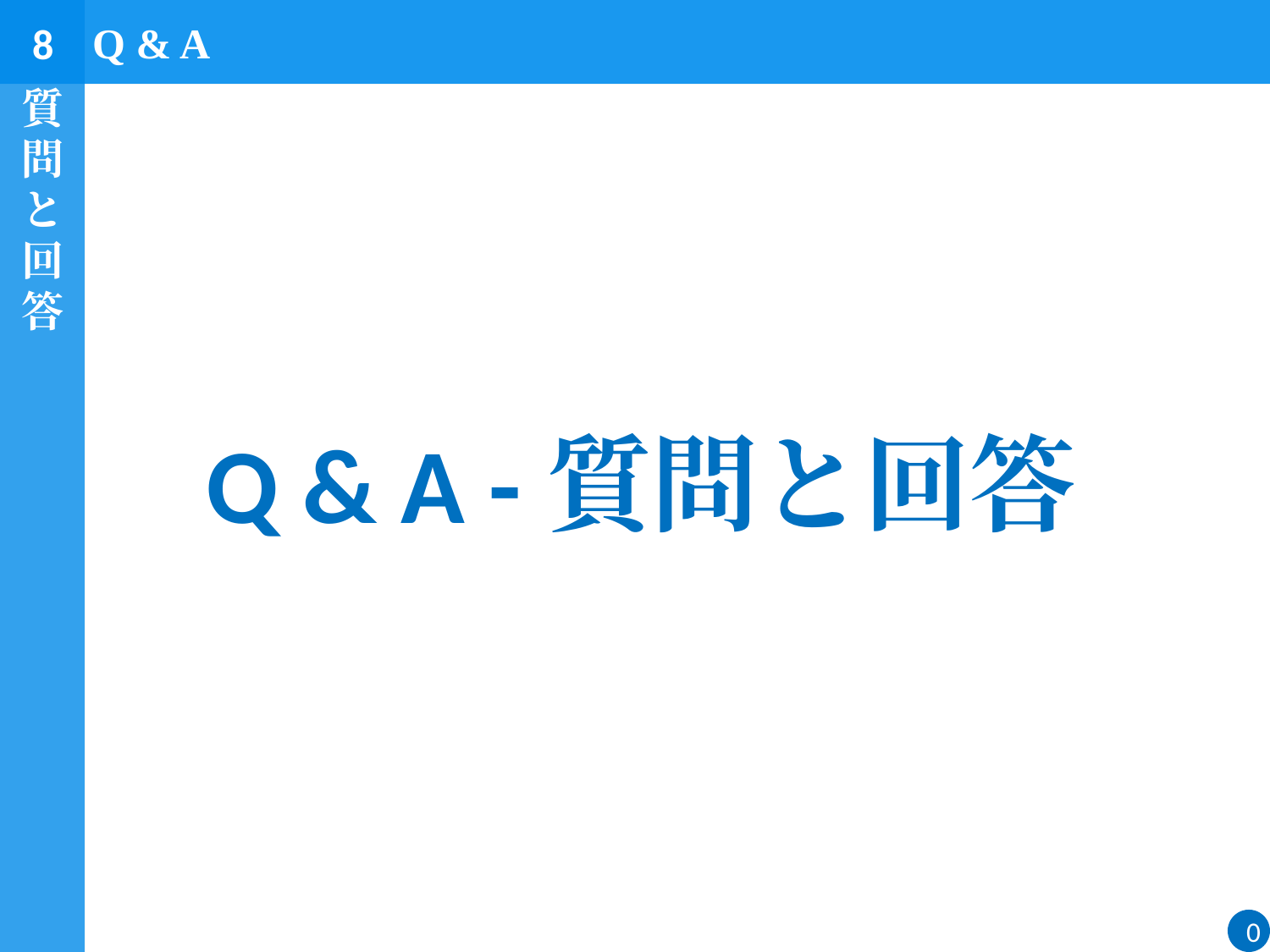

Q & A
8
質問と回答
# Q & A -質問と回答
0